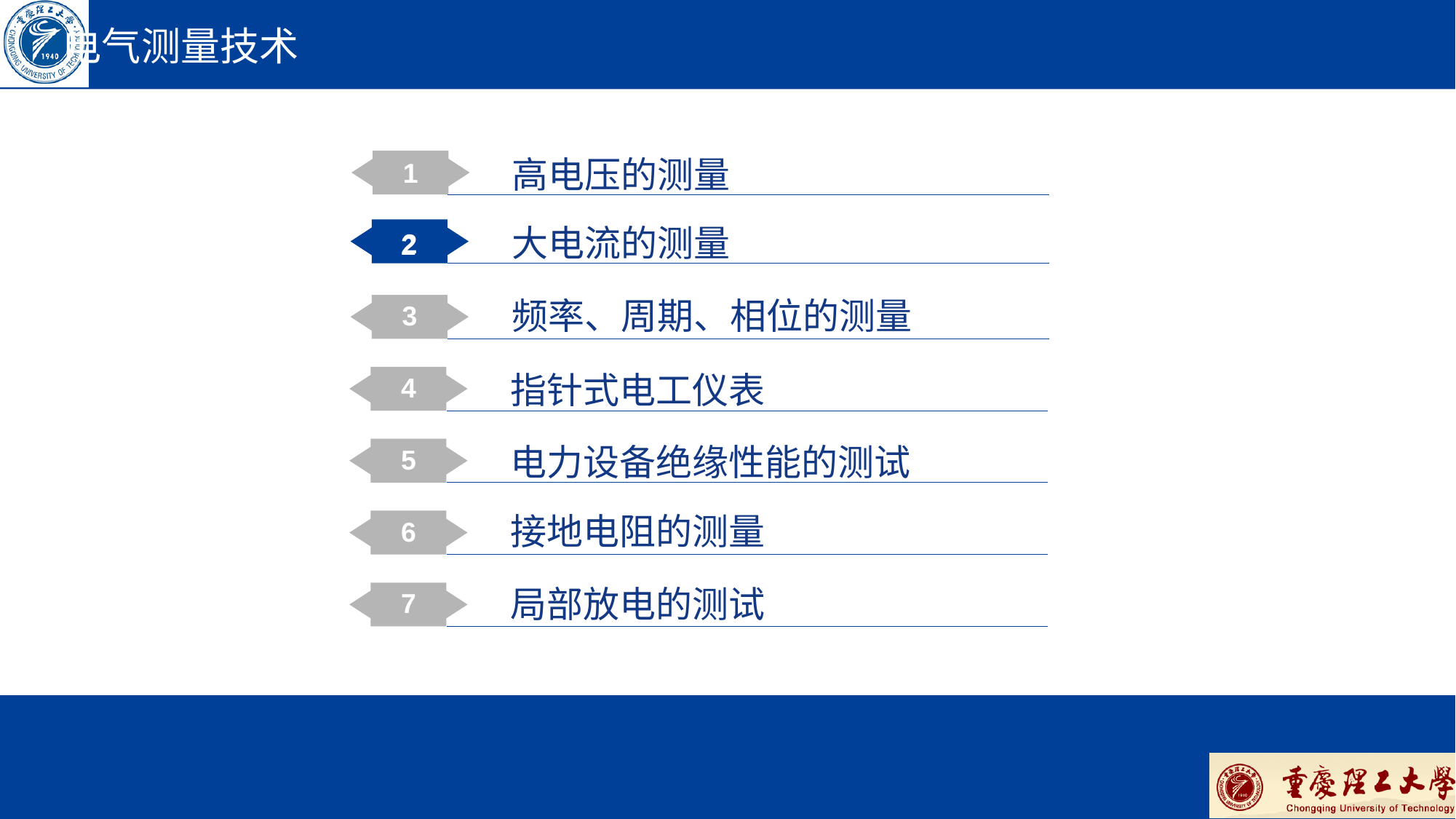

# 电气测量技术
1

高电压的测量
2
大电流的测量
3

频率、周期、相位的测量
4

指针式电工仪表
5

电力设备绝缘性能的测试
6

接地电阻的测量
7

局部放电的测试
1

2